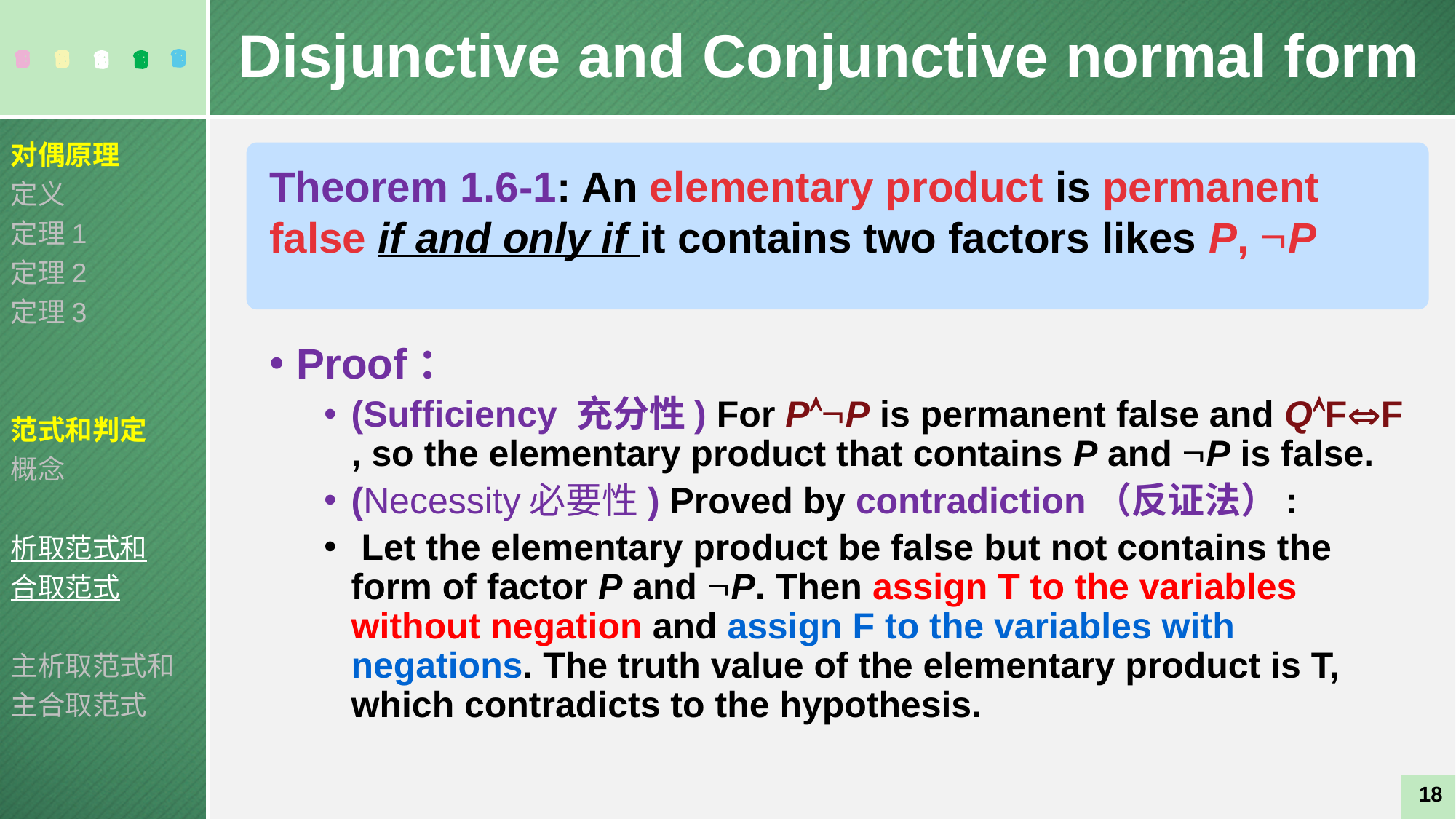

Disjunctive and Conjunctive normal form

对偶原理
定义
定理1
定理2
定理3

范式和判定
概念

析取范式和
合取范式

主析取范式和
主合取范式

Theorem 1.6-1: An elementary product is permanent false if and only if it contains two factors likes P, ¬P

Proof：
(Sufficiency 充分性) For P∧¬P is permanent false and Q∧F⇔F , so the elementary product that contains P and ¬P is false.
(Necessity必要性) Proved by contradiction（反证法）:
 Let the elementary product be false but not contains the form of factor P and ¬P. Then assign T to the variables without negation and assign F to the variables with negations. The truth value of the elementary product is T, which contradicts to the hypothesis.
18